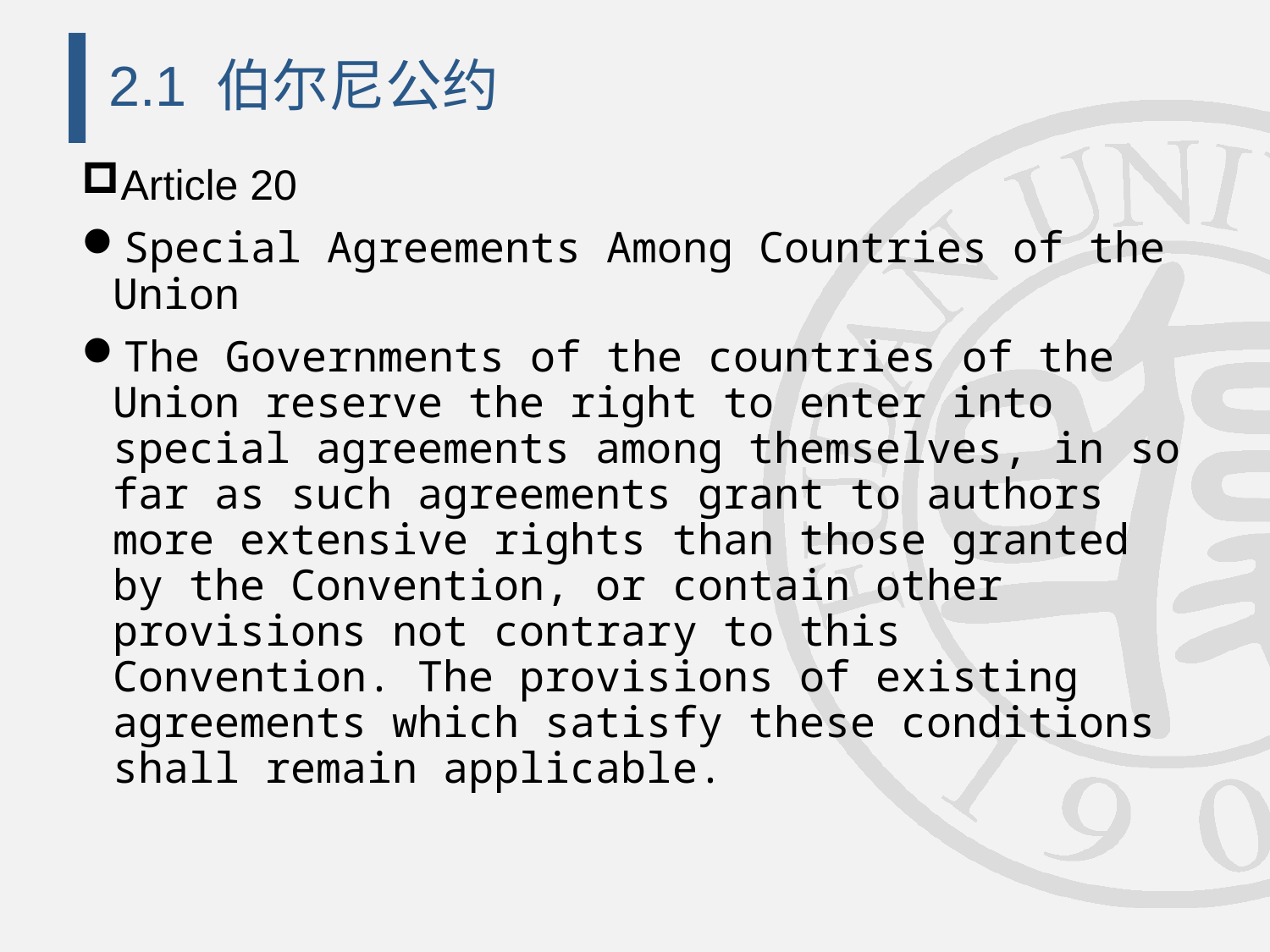

# 2.1 伯尔尼公约
Article 20
Special Agreements Among Countries of the Union
The Governments of the countries of the Union reserve the right to enter into special agreements among themselves, in so far as such agreements grant to authors more extensive rights than those granted by the Convention, or contain other provisions not contrary to this Convention. The provisions of existing agreements which satisfy these conditions shall remain applicable.